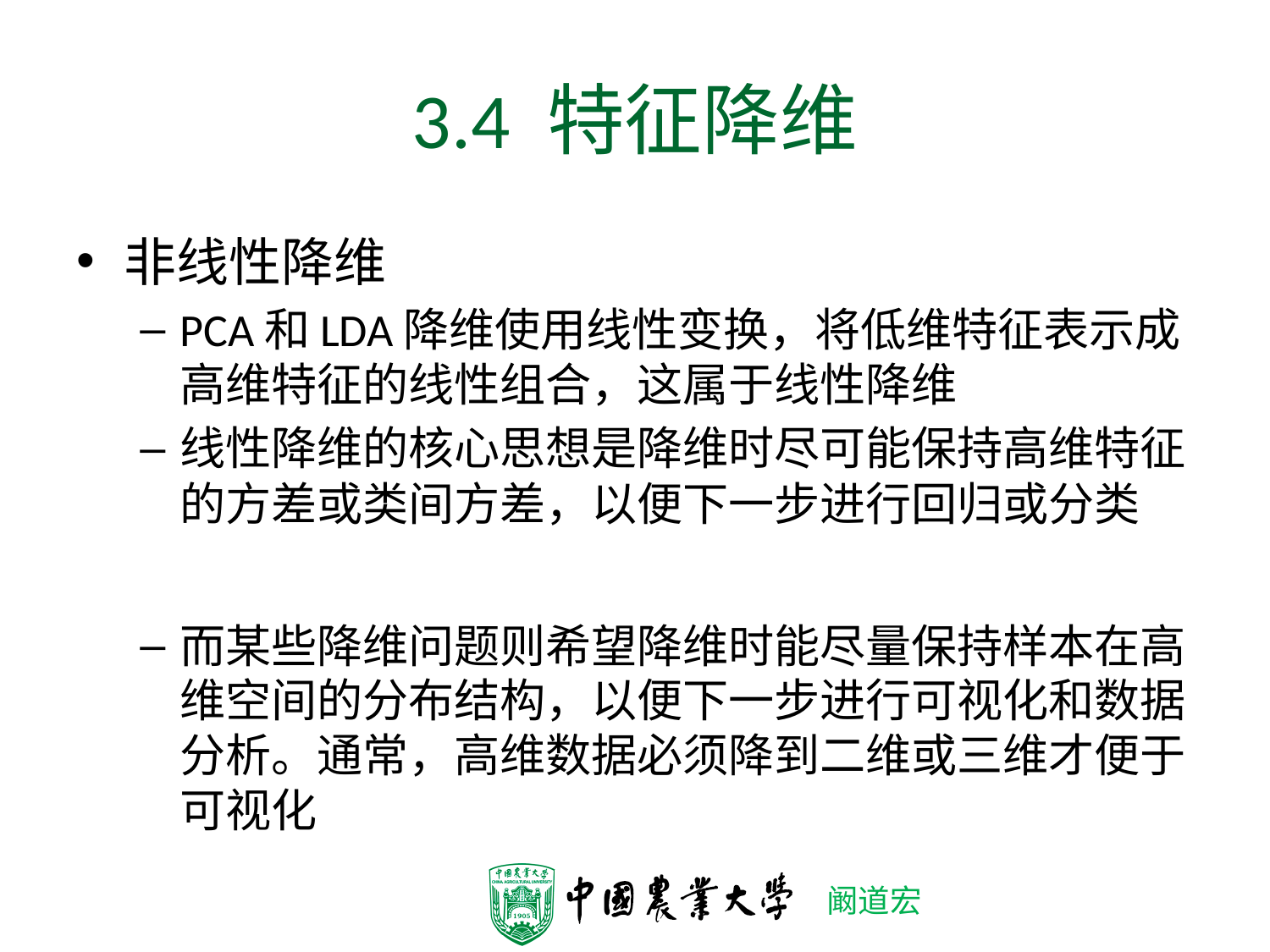

# 3.4 特征降维
非线性降维
PCA和LDA降维使用线性变换，将低维特征表示成高维特征的线性组合，这属于线性降维
线性降维的核心思想是降维时尽可能保持高维特征的方差或类间方差，以便下一步进行回归或分类

而某些降维问题则希望降维时能尽量保持样本在高维空间的分布结构，以便下一步进行可视化和数据分析。通常，高维数据必须降到二维或三维才便于可视化